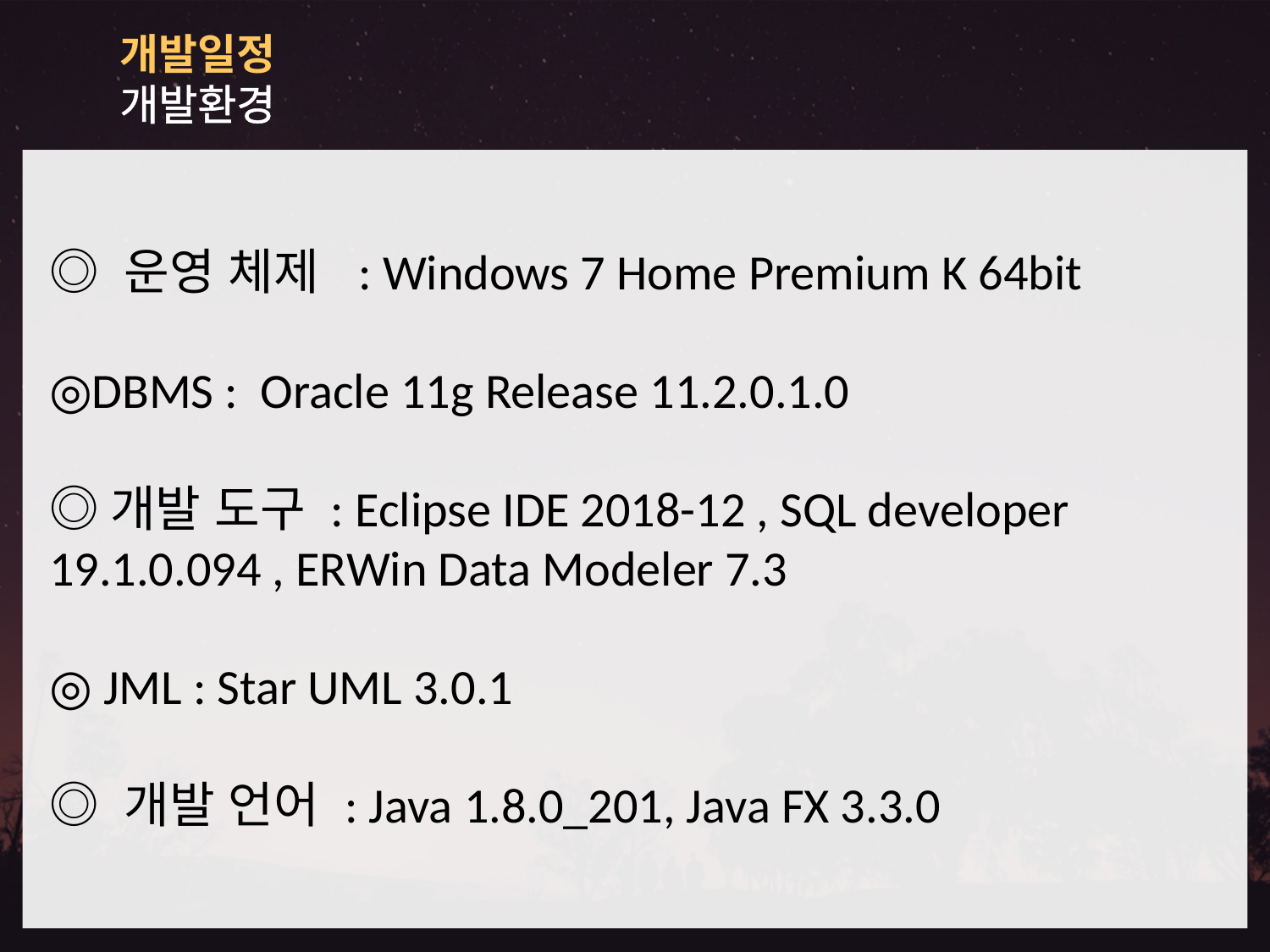

개발일정
개발환경

◎ 운영 체제  : Windows 7 Home Premium K 64bit

◎DBMS :  Oracle 11g Release 11.2.0.1.0

◎개발 도구 : Eclipse IDE 2018-12 , SQL developer 19.1.0.094 , ERWin Data Modeler 7.3

◎ JML : Star UML 3.0.1

◎ 개발 언어 : Java 1.8.0_201, Java FX 3.3.0